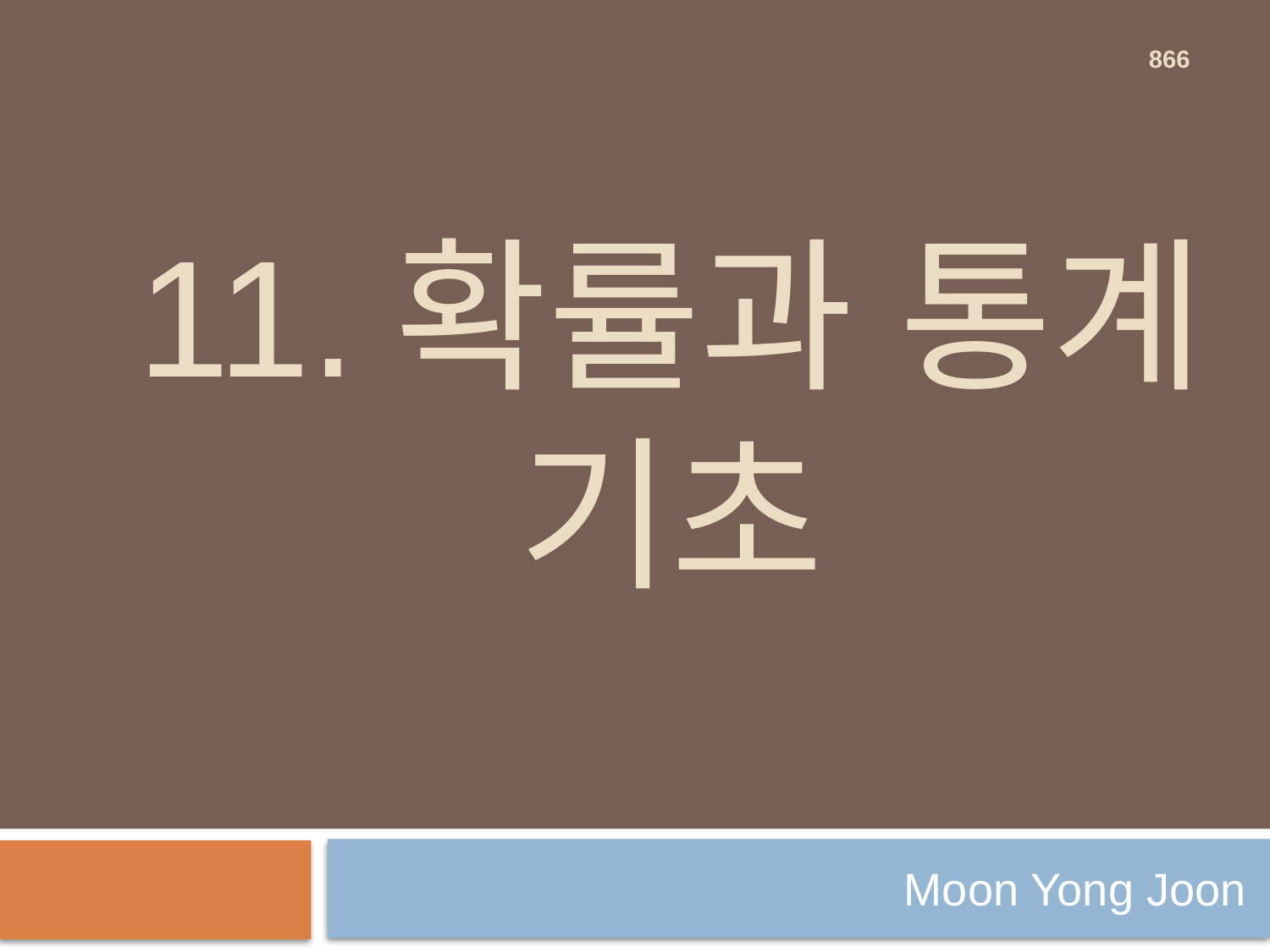

866
# 11.확률과 통계 기초
Moon Yong Joon